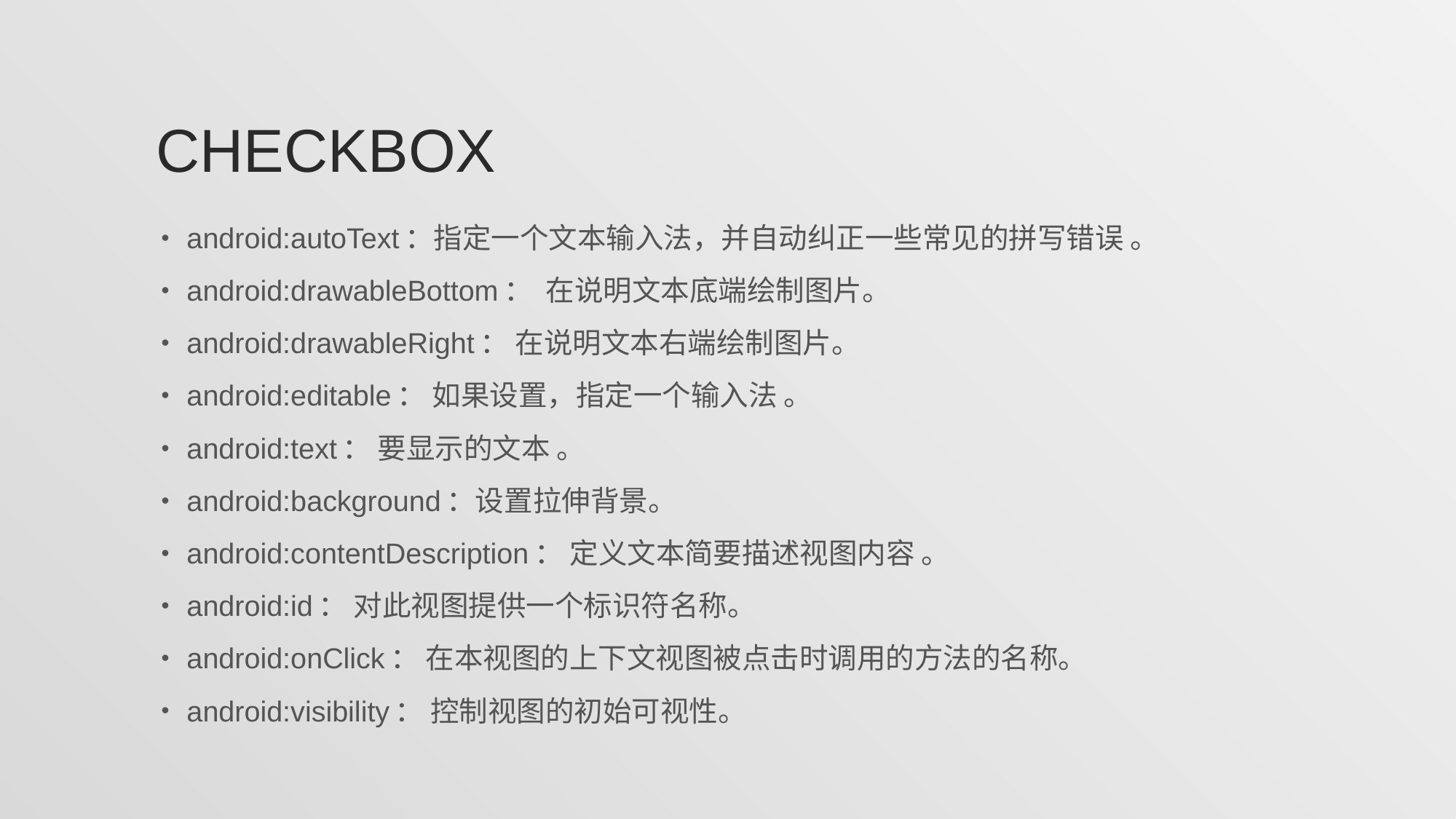

# checkbox
android:autoText：指定一个文本输入法，并自动纠正一些常见的拼写错误 。
android:drawableBottom：  在说明文本底端绘制图片。
android:drawableRight： 在说明文本右端绘制图片。
android:editable： 如果设置，指定一个输入法 。
android:text： 要显示的文本 。
android:background：设置拉伸背景。
android:contentDescription： 定义文本简要描述视图内容 。
android:id： 对此视图提供一个标识符名称。
android:onClick： 在本视图的上下文视图被点击时调用的方法的名称。
android:visibility： 控制视图的初始可视性。